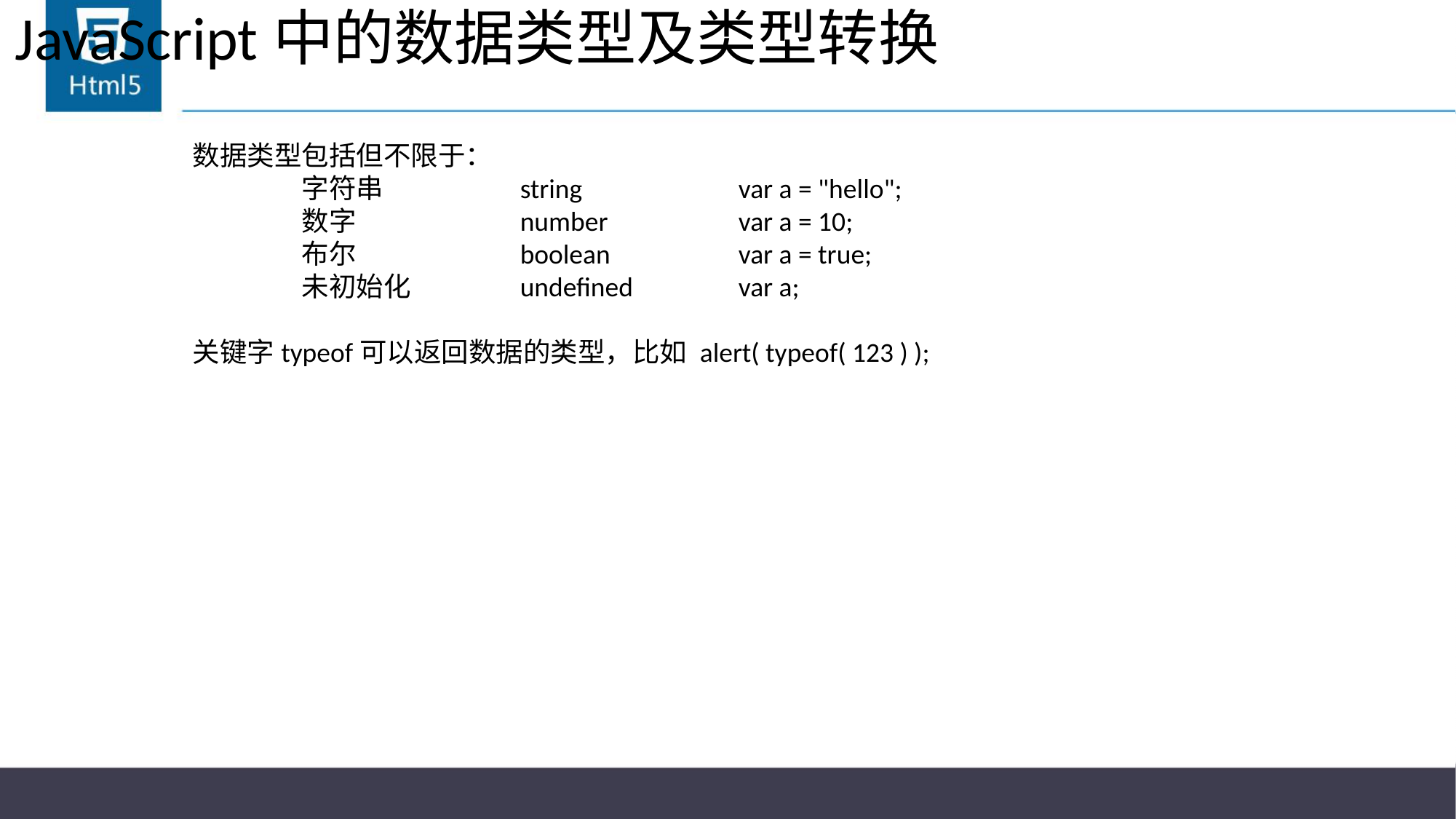

# JavaScript中的数据类型及类型转换
数据类型包括但不限于：
	字符串		string		var a = "hello";
	数字		number		var a = 10;
	布尔		boolean		var a = true;
	未初始化	undefined	var a;

关键字typeof可以返回数据的类型，比如 alert( typeof( 123 ) );